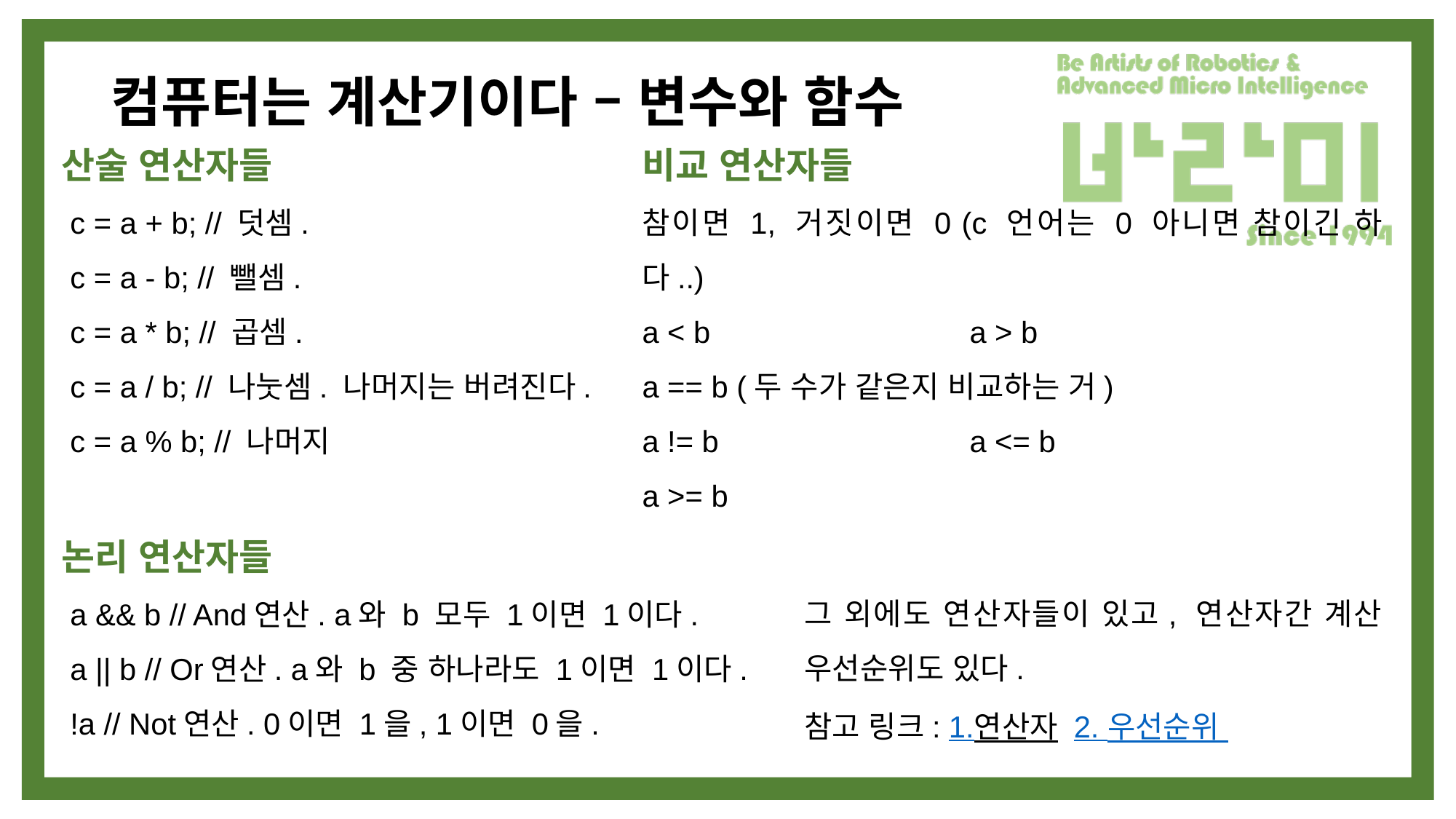

# 컴퓨터는 계산기이다 – 변수와 함수
산술 연산자들
 c = a + b; // 덧셈.
 c = a - b; // 뺄셈.
 c = a * b; // 곱셈.
 c = a / b; // 나눗셈. 나머지는 버려진다.
 c = a % b; // 나머지
비교 연산자들
참이면 1, 거짓이면 0 (c 언어는 0 아니면 참이긴 하다..)
a < b			a > b
a == b (두 수가 같은지 비교하는 거)
a != b			a <= b
a >= b
논리 연산자들
 a && b // And연산. a와 b 모두 1이면 1이다.
 a || b // Or연산. a와 b 중 하나라도 1이면 1이다.
 !a // Not연산. 0이면 1을, 1이면 0을.
그 외에도 연산자들이 있고, 연산자간 계산 우선순위도 있다.
참고 링크: 1.연산자 2. 우선순위